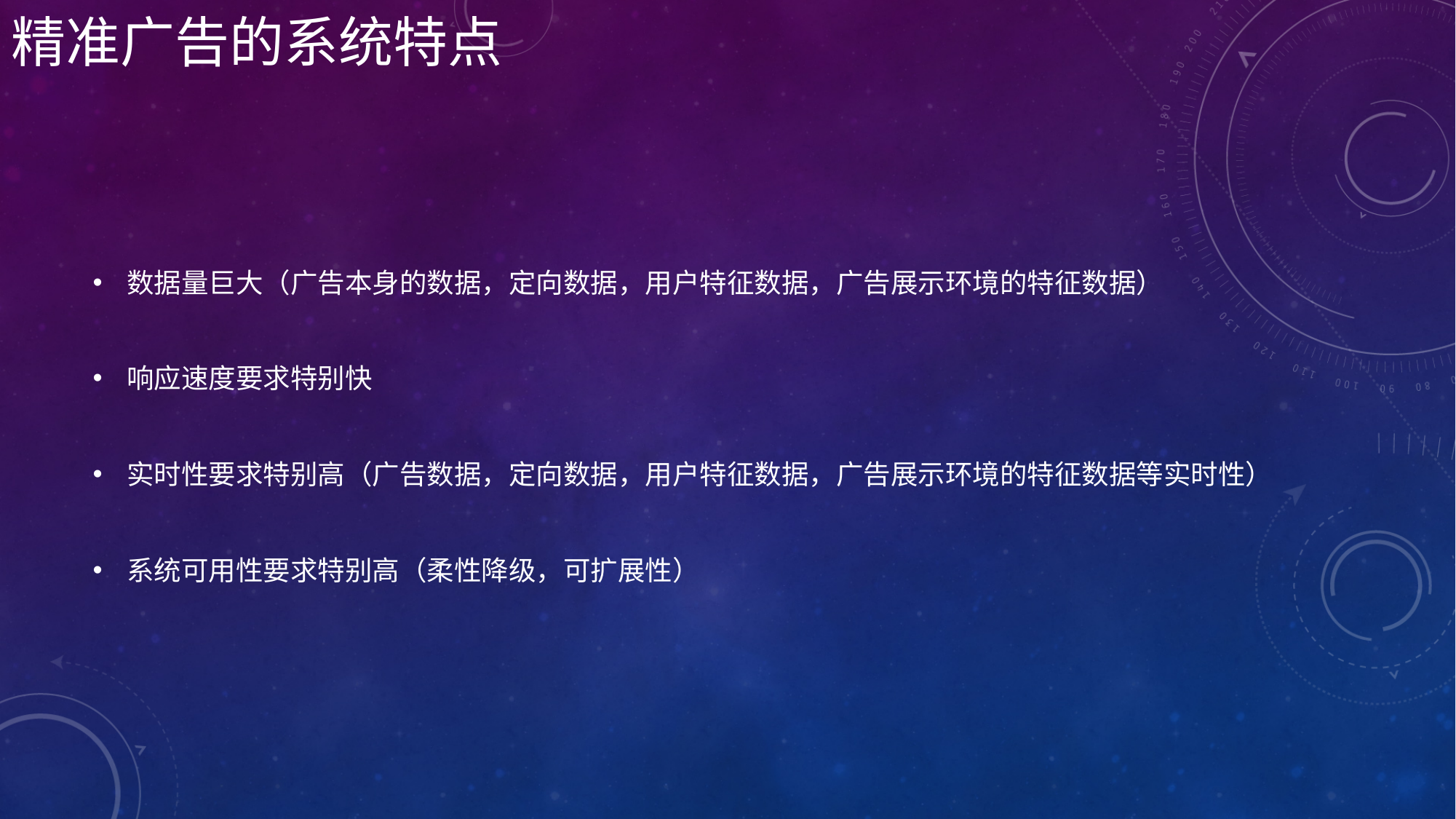

# 精准广告的系统特点
数据量巨大（广告本身的数据，定向数据，用户特征数据，广告展示环境的特征数据）

响应速度要求特别快

实时性要求特别高（广告数据，定向数据，用户特征数据，广告展示环境的特征数据等实时性）

系统可用性要求特别高（柔性降级，可扩展性）